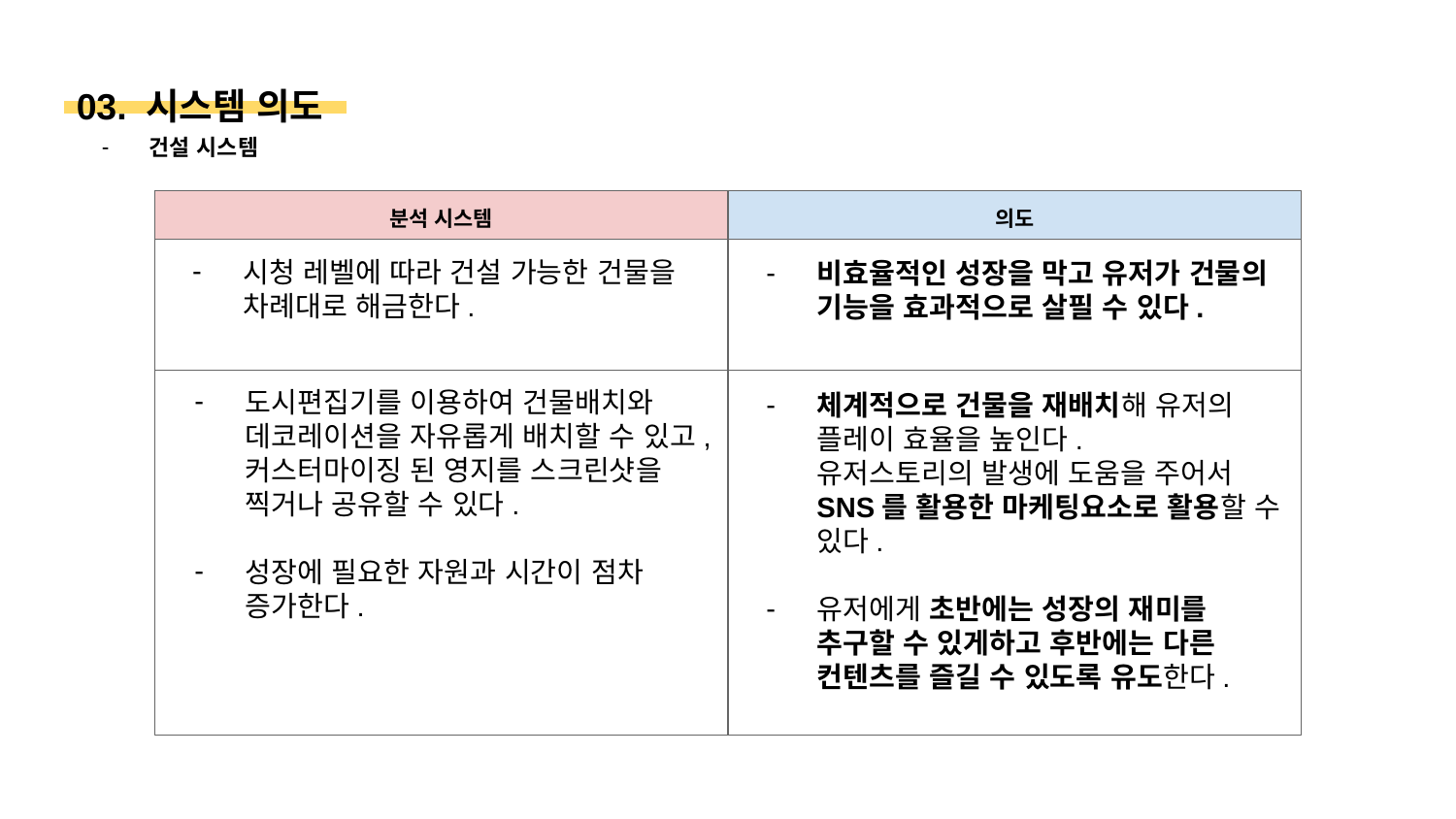

03. 시스템 의도
건설 시스템

분석 시스템

의도
시청 레벨에 따라 건설 가능한 건물을 차례대로 해금한다.

비효율적인 성장을 막고 유저가 건물의 기능을 효과적으로 살필 수 있다.
도시편집기를 이용하여 건물배치와 데코레이션을 자유롭게 배치할 수 있고,
커스터마이징 된 영지를 스크린샷을 찍거나 공유할 수 있다.

성장에 필요한 자원과 시간이 점차 증가한다.

체계적으로 건물을 재배치해 유저의 플레이 효율을 높인다.
유저스토리의 발생에 도움을 주어서 SNS를 활용한 마케팅요소로 활용할 수 있다.

유저에게 초반에는 성장의 재미를 추구할 수 있게하고 후반에는 다른 컨텐츠를 즐길 수 있도록 유도한다.